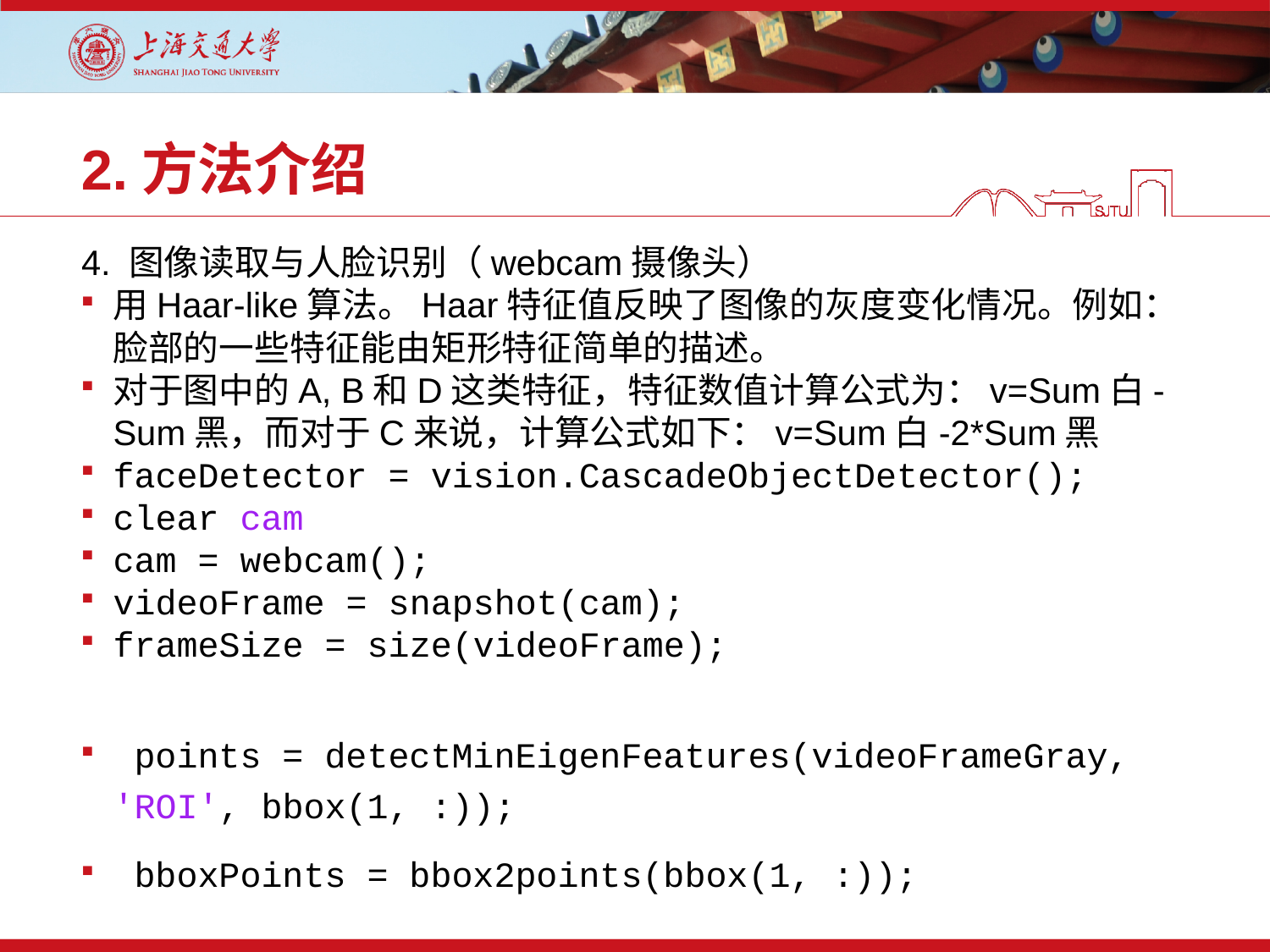

# 2.方法介绍
4. 图像读取与人脸识别（webcam摄像头）
用Haar-like算法。Haar特征值反映了图像的灰度变化情况。例如：脸部的一些特征能由矩形特征简单的描述。
对于图中的A, B和D这类特征，特征数值计算公式为：v=Sum白-Sum黑，而对于C来说，计算公式如下：v=Sum白-2*Sum黑
faceDetector = vision.CascadeObjectDetector();
clear cam
cam = webcam();
videoFrame = snapshot(cam);
frameSize = size(videoFrame);

 points = detectMinEigenFeatures(videoFrameGray, 'ROI', bbox(1, :));
 bboxPoints = bbox2points(bbox(1, :));